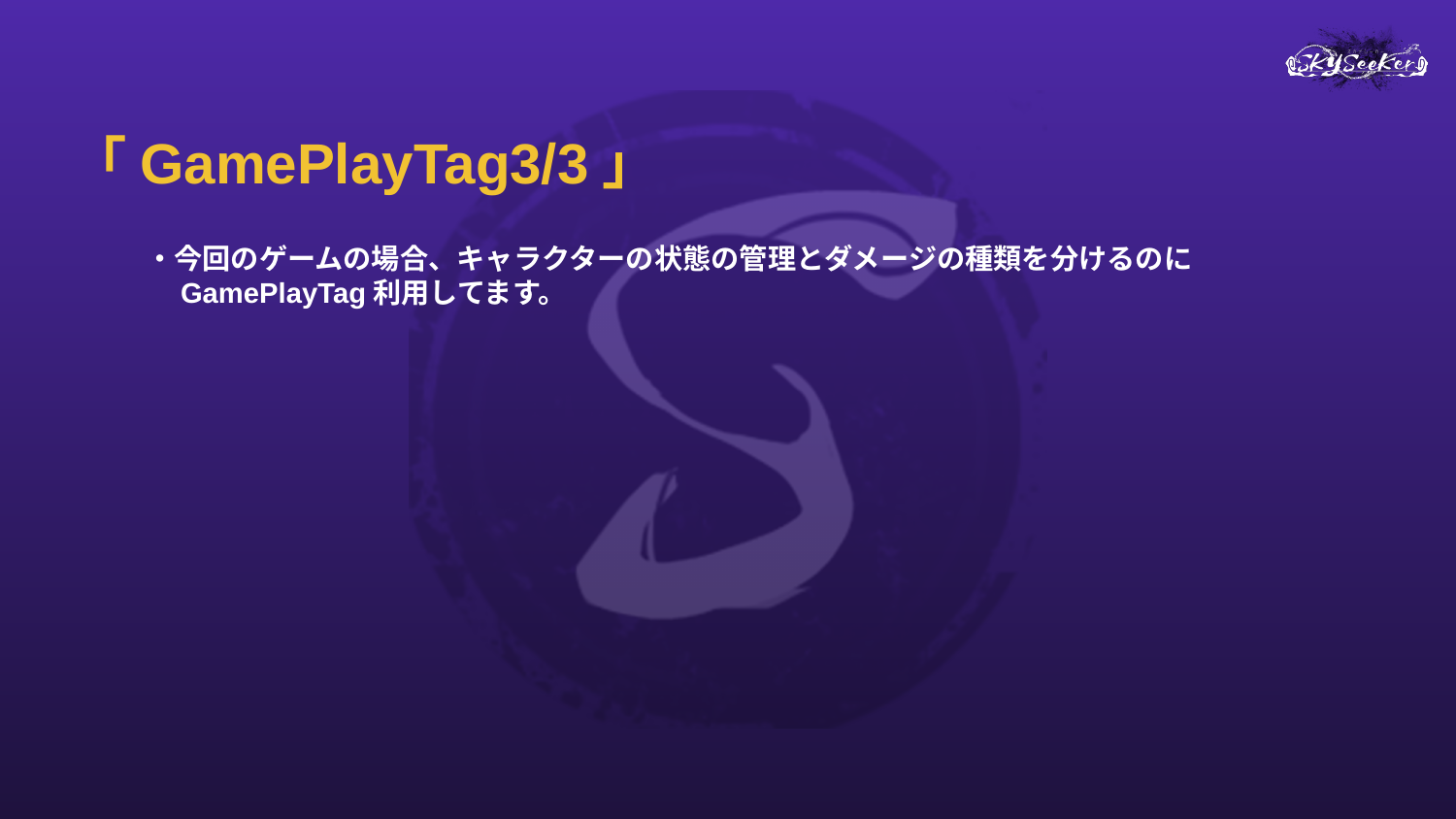

# 「GamePlayTag3/3」
・今回のゲームの場合、キャラクターの状態の管理とダメージの種類を分けるのに
　GamePlayTag利用してます。